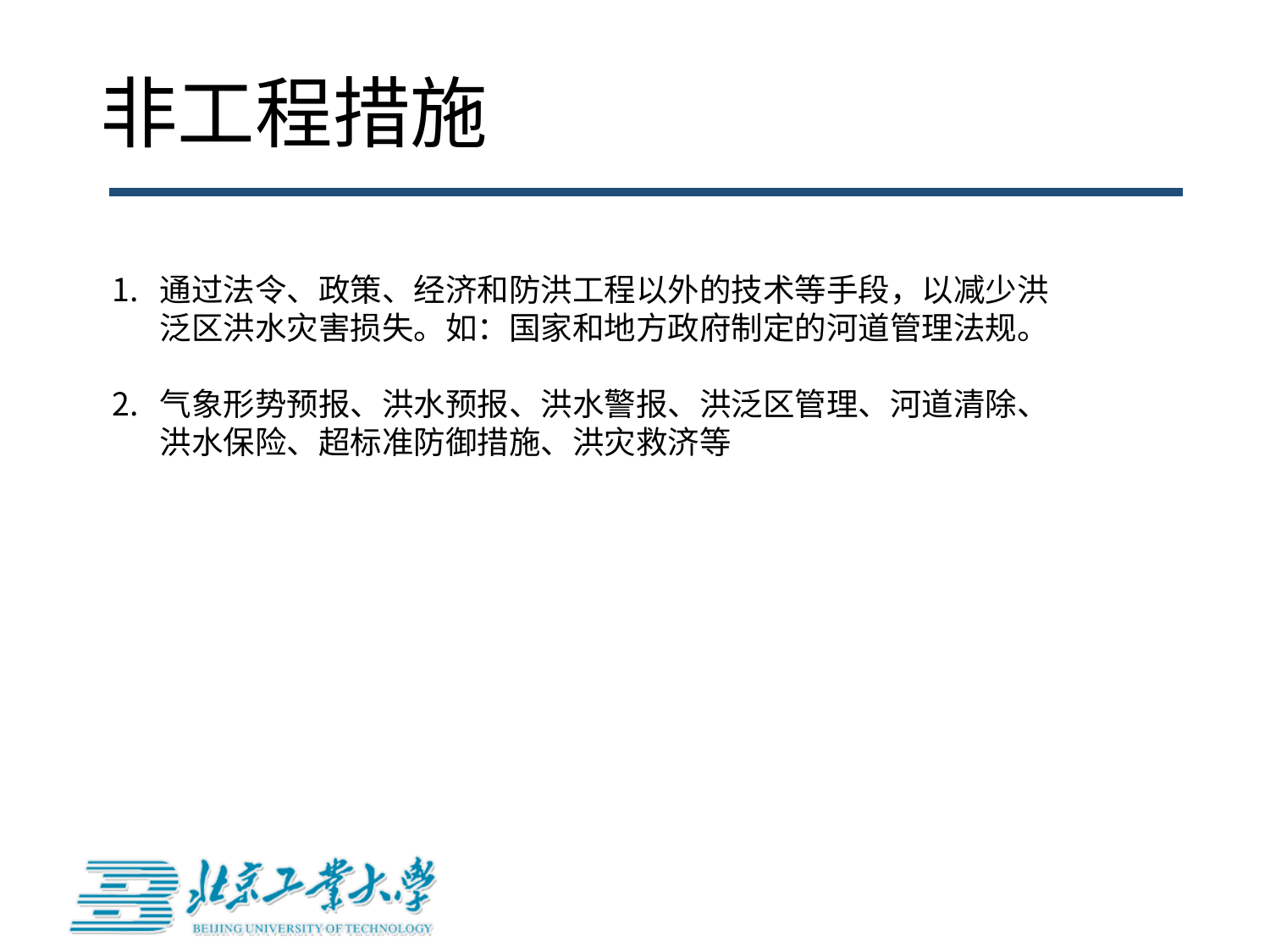

# 非工程措施
通过法令、政策、经济和防洪工程以外的技术等手段，以减少洪泛区洪水灾害损失。如：国家和地方政府制定的河道管理法规。

气象形势预报、洪水预报、洪水警报、洪泛区管理、河道清除、洪水保险、超标准防御措施、洪灾救济等